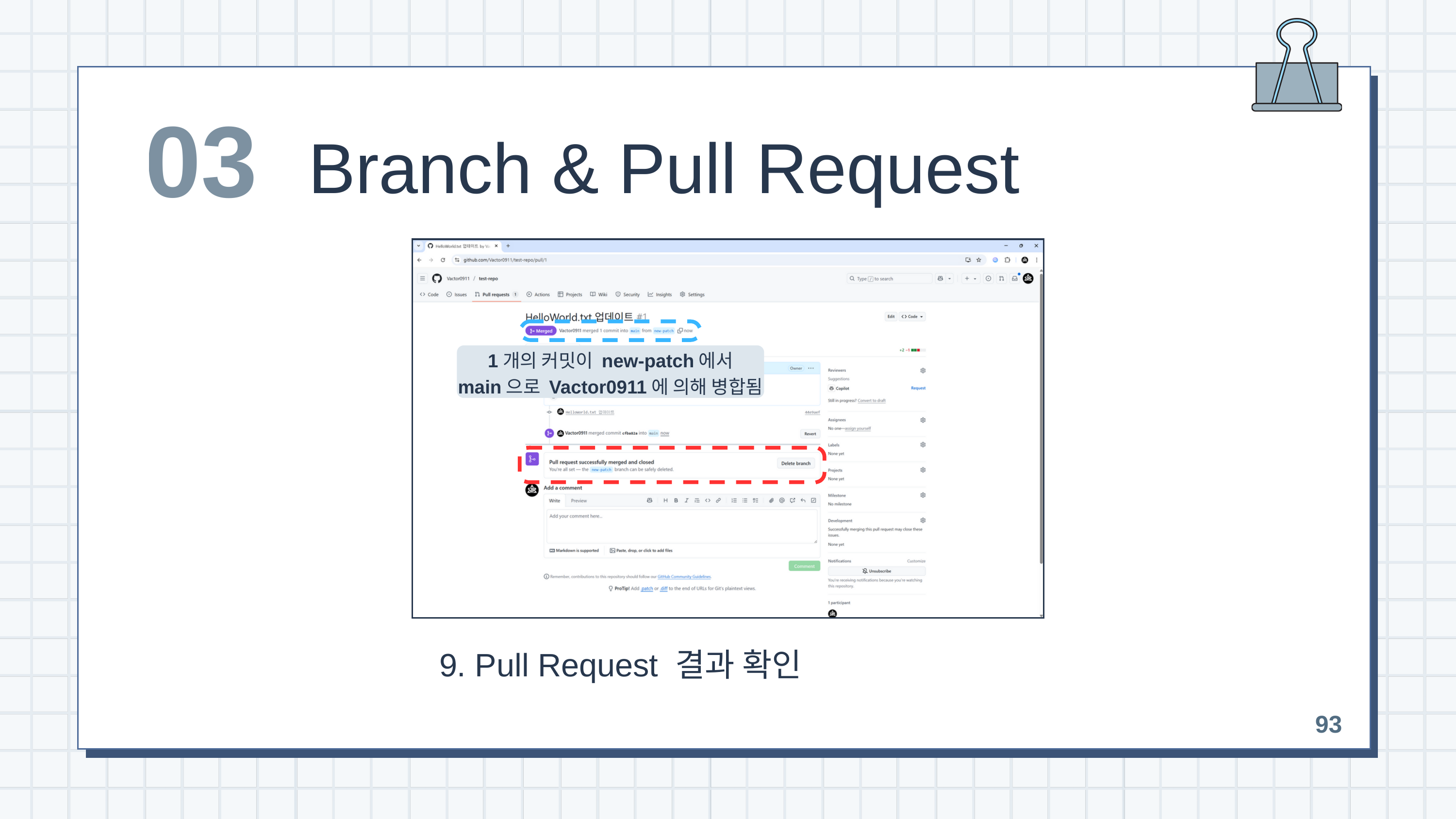

03
Branch & Pull Request

1개의 커밋이 new-patch에서
main으로 Vactor0911에 의해 병합됨

   9. Pull Request 결과 확인
93